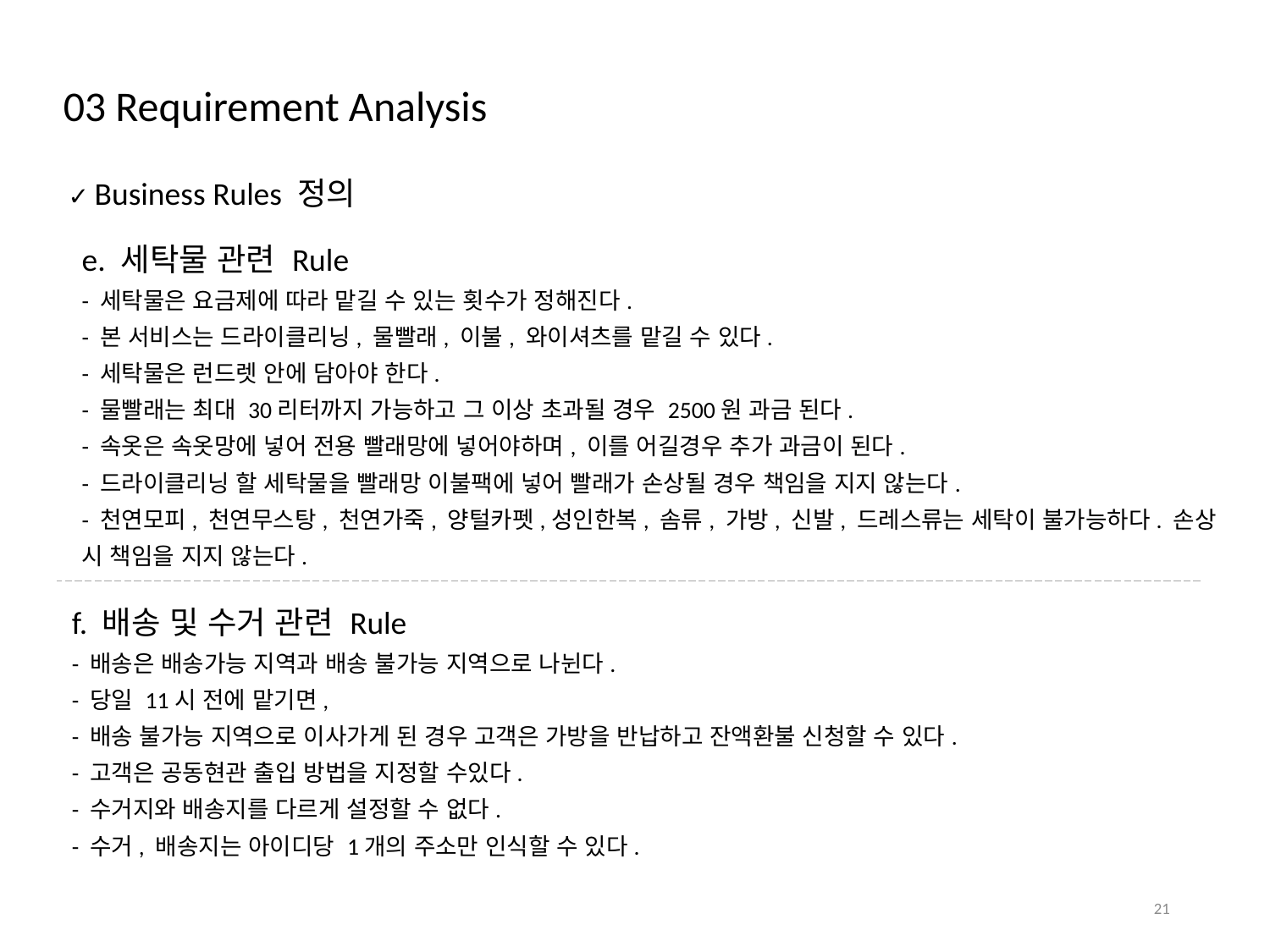

03 Requirement Analysis
✓ Business Rules 정의
e. 세탁물 관련 Rule
- 세탁물은 요금제에 따라 맡길 수 있는 횟수가 정해진다.
- 본 서비스는 드라이클리닝, 물빨래, 이불, 와이셔츠를 맡길 수 있다.
- 세탁물은 런드렛 안에 담아야 한다.
- 물빨래는 최대 30리터까지 가능하고 그 이상 초과될 경우 2500원 과금 된다.
- 속옷은 속옷망에 넣어 전용 빨래망에 넣어야하며, 이를 어길경우 추가 과금이 된다.
- 드라이클리닝 할 세탁물을 빨래망 이불팩에 넣어 빨래가 손상될 경우 책임을 지지 않는다.
- 천연모피, 천연무스탕, 천연가죽, 양털카펫,성인한복, 솜류, 가방, 신발, 드레스류는 세탁이 불가능하다. 손상  시 책임을 지지 않는다.
f. 배송 및 수거 관련 Rule
- 배송은 배송가능 지역과 배송 불가능 지역으로 나뉜다.
- 당일 11시 전에 맡기면,
- 배송 불가능 지역으로 이사가게 된 경우 고객은 가방을 반납하고 잔액환불 신청할 수 있다.
- 고객은 공동현관 출입 방법을 지정할 수있다.
- 수거지와 배송지를 다르게 설정할 수 없다.
- 수거, 배송지는 아이디당 1개의 주소만 인식할 수 있다.

21